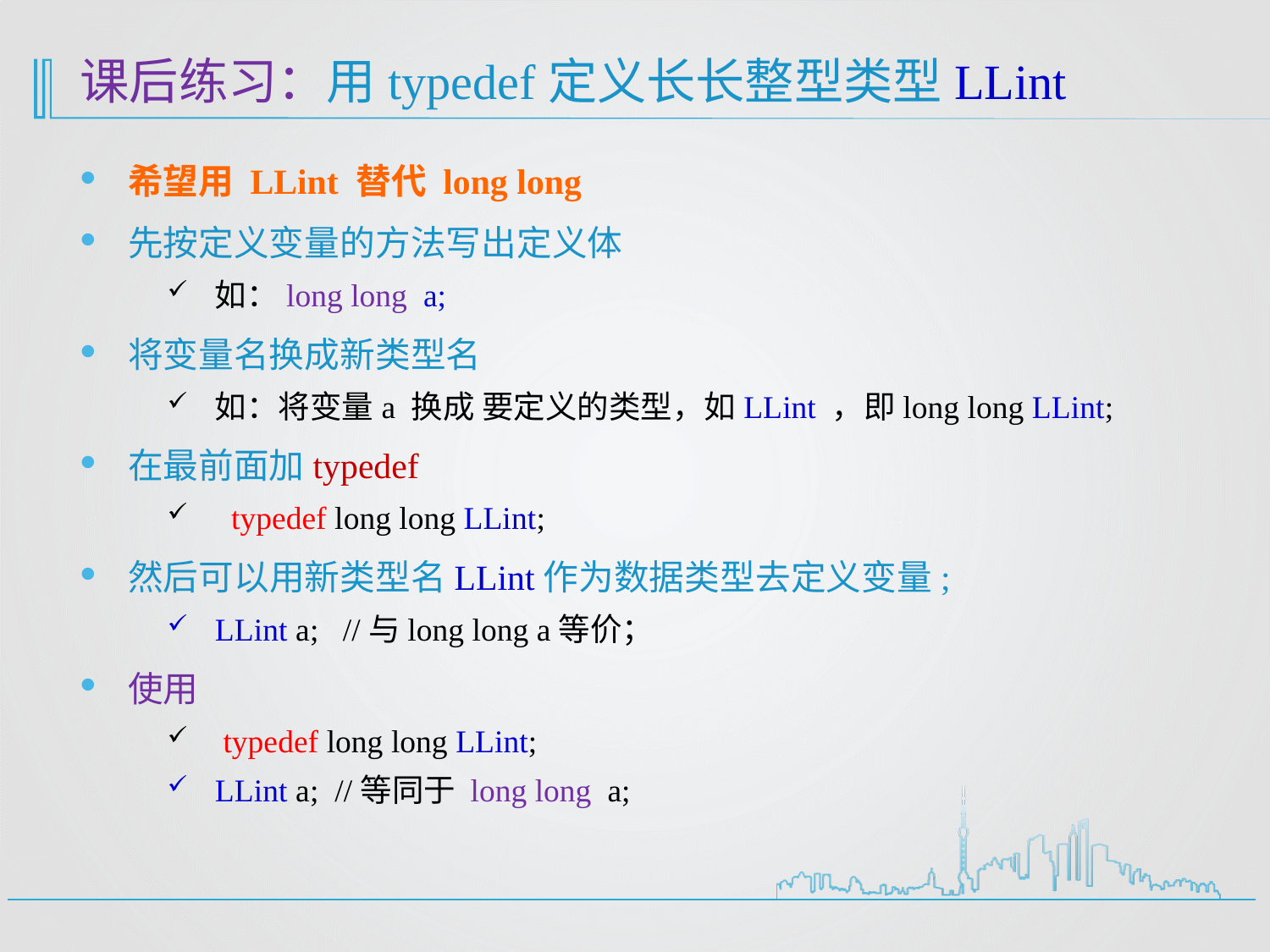

# 课后练习：用typedef定义长长整型类型LLint
希望用 LLint 替代 long long
先按定义变量的方法写出定义体
如：long long  a;
将变量名换成新类型名
如：将变量a 换成 要定义的类型，如LLint ，即long long LLint;
在最前面加typedef
  typedef long long LLint;
然后可以用新类型名LLint作为数据类型去定义变量;
LLint a;   //与long long a等价；
使用
 typedef long long LLint;
LLint a;  //等同于 long long  a;